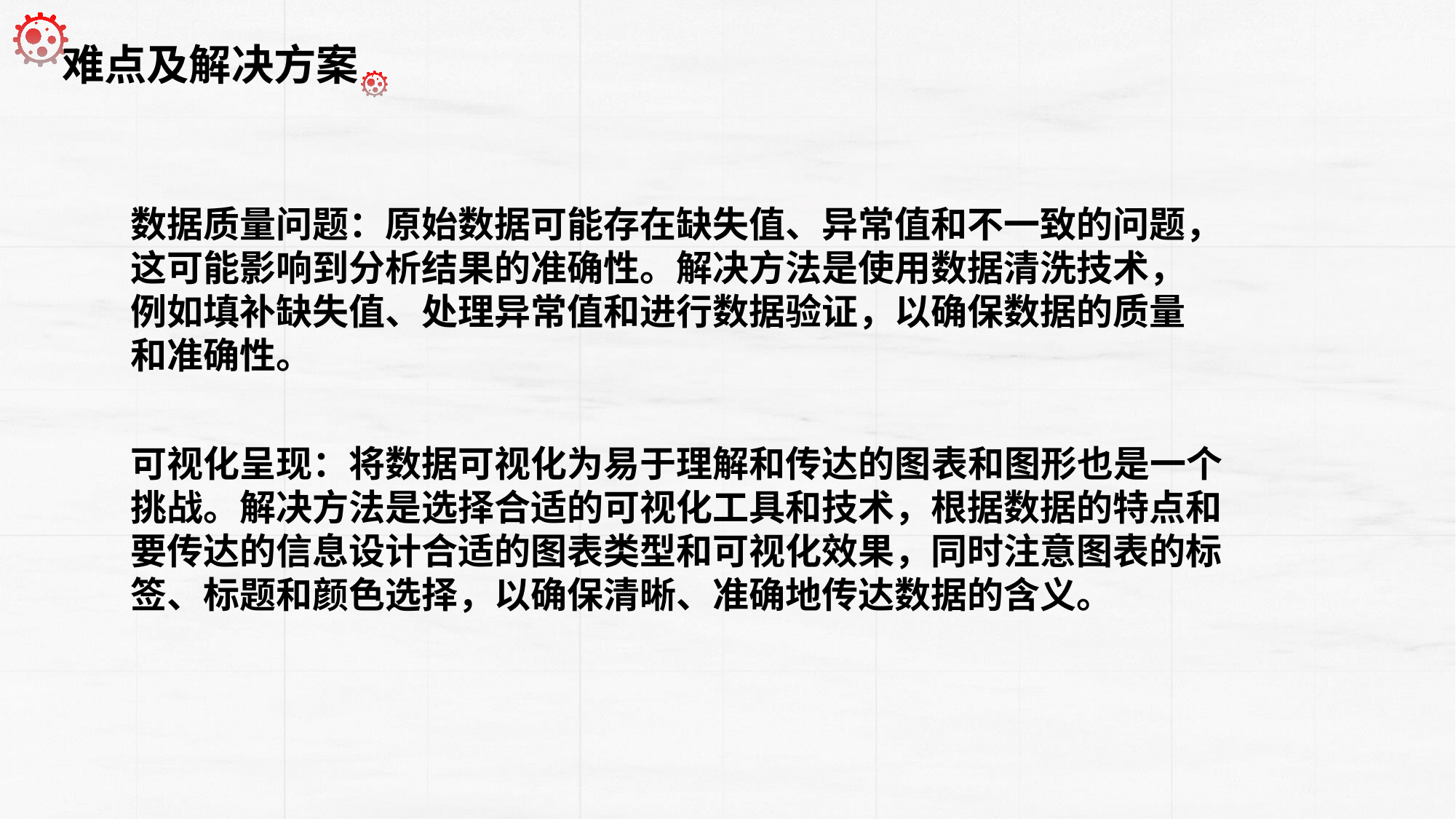

难点及解决方案

数据质量问题：原始数据可能存在缺失值、异常值和不一致的问题，这可能影响到分析结果的准确性。解决方法是使用数据清洗技术，例如填补缺失值、处理异常值和进行数据验证，以确保数据的质量和准确性。
可视化呈现：将数据可视化为易于理解和传达的图表和图形也是一个挑战。解决方法是选择合适的可视化工具和技术，根据数据的特点和要传达的信息设计合适的图表类型和可视化效果，同时注意图表的标签、标题和颜色选择，以确保清晰、准确地传达数据的含义。